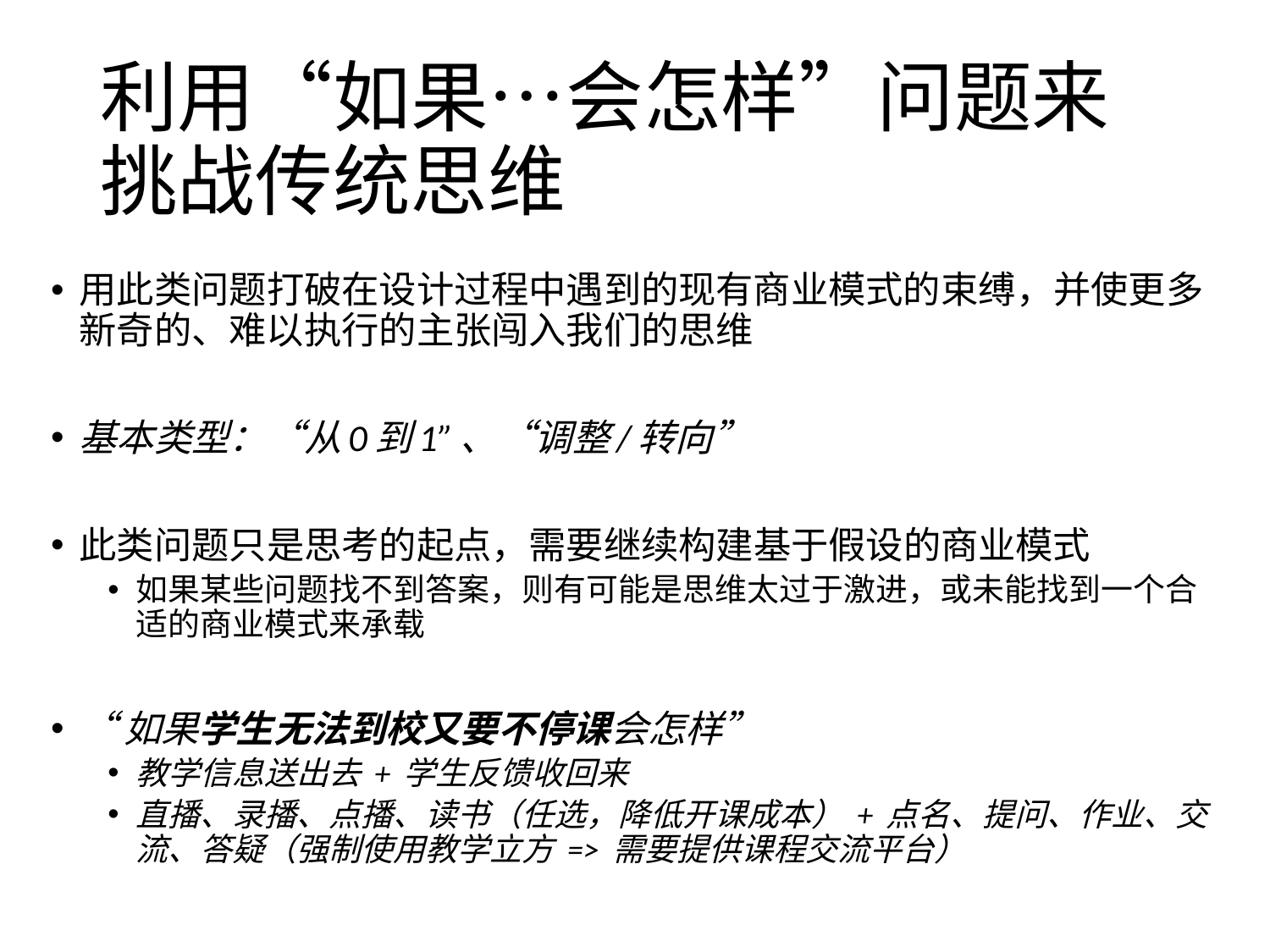

# 利用“如果…会怎样”问题来挑战传统思维
用此类问题打破在设计过程中遇到的现有商业模式的束缚，并使更多新奇的、难以执行的主张闯入我们的思维

基本类型：“从0到1”、“调整/转向”

此类问题只是思考的起点，需要继续构建基于假设的商业模式
如果某些问题找不到答案，则有可能是思维太过于激进，或未能找到一个合适的商业模式来承载

“如果学生无法到校又要不停课会怎样”
教学信息送出去 + 学生反馈收回来
直播、录播、点播、读书（任选，降低开课成本） + 点名、提问、作业、交流、答疑（强制使用教学立方 => 需要提供课程交流平台）